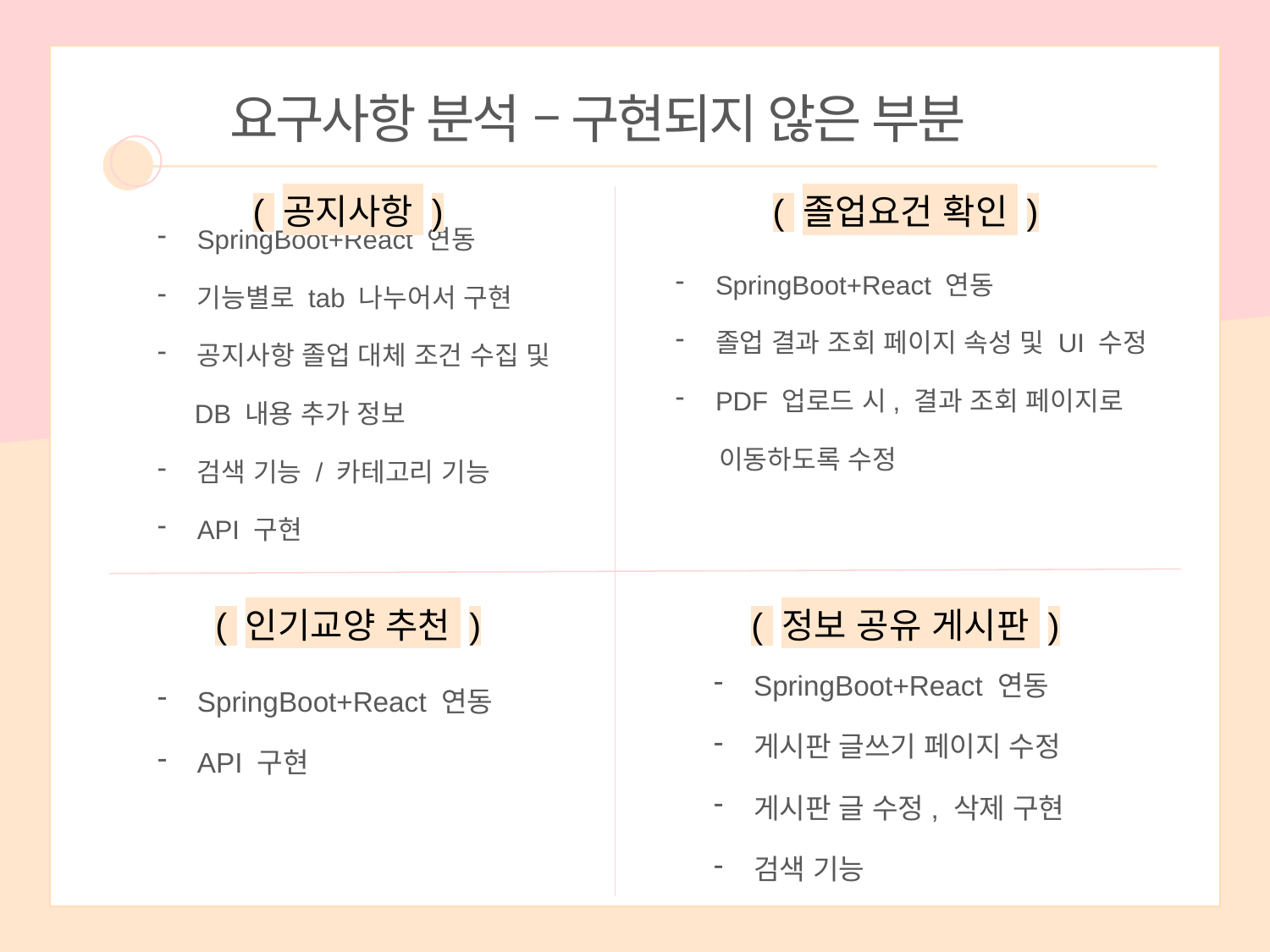

요구사항 분석 – 구현되지 않은 부분

SpringBoot+React 연동
기능별로 tab 나누어서 구현
공지사항 졸업 대체 조건 수집 및
     DB 내용 추가 정보
검색 기능 / 카테고리 기능
API 구현
( 공지사항 )
( 졸업요건 확인 )
SpringBoot+React 연동
졸업 결과 조회 페이지 속성 및 UI 수정
PDF 업로드 시, 결과 조회 페이지로
     이동하도록 수정

( 인기교양 추천 )
( 정보 공유 게시판 )
SpringBoot+React 연동
게시판 글쓰기 페이지 수정
게시판 글 수정, 삭제 구현
검색 기능
SpringBoot+React 연동
API 구현